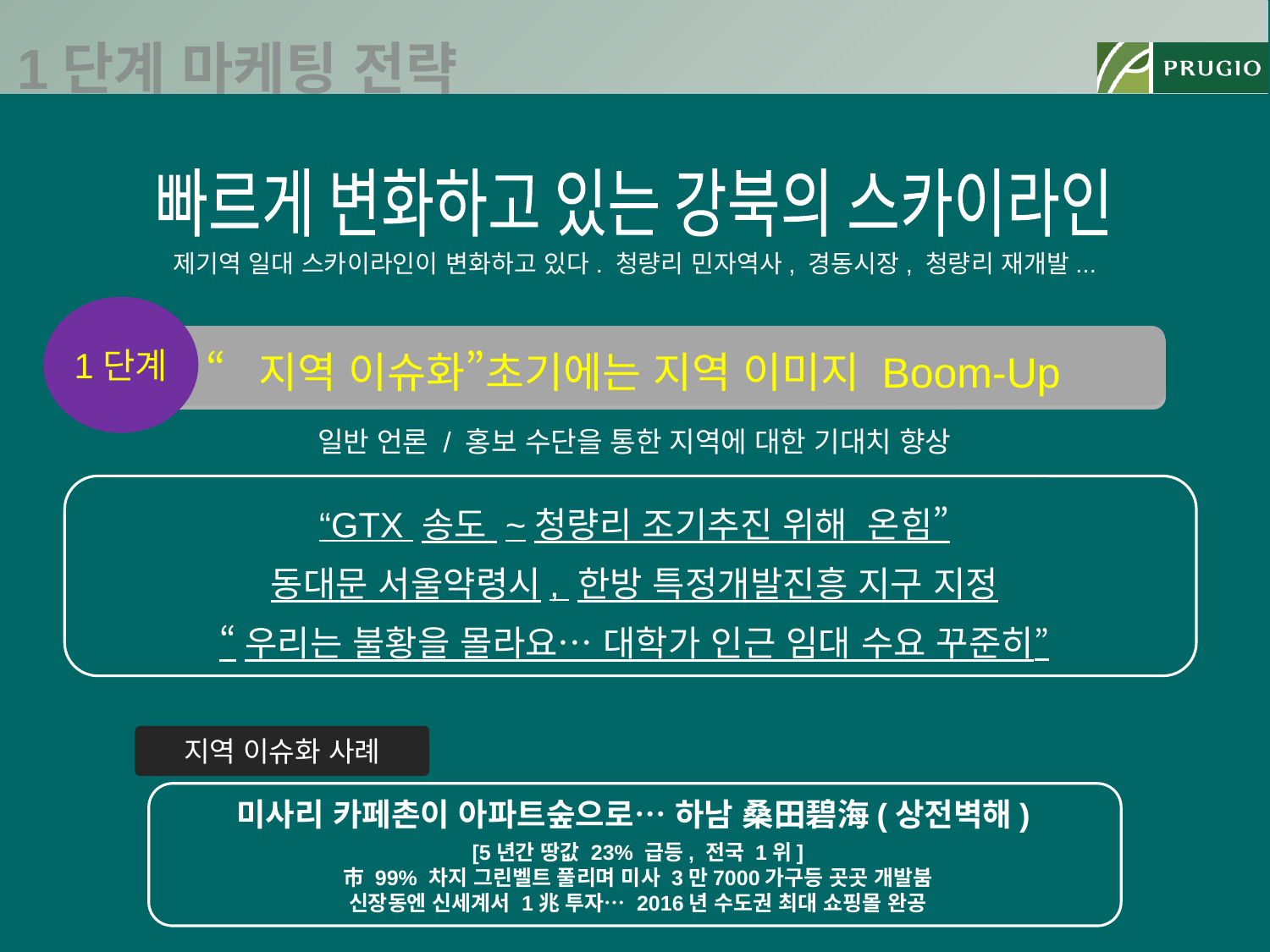

1단계 마케팅 전략

빠르게 변화하고 있는 강북의 스카이라인
제기역 일대 스카이라인이 변화하고 있다. 청량리 민자역사, 경동시장, 청량리 재개발...
1단계
“지역 이슈화”초기에는 지역 이미지 Boom-Up
일반 언론 / 홍보 수단을 통한 지역에 대한 기대치 향상

“GTX 송도 ~청량리 조기추진 위해  온힘”
동대문 서울약령시, 한방 특정개발진흥 지구 지정
“우리는 불황을 몰라요… 대학가 인근 임대 수요 꾸준히”
지역 이슈화 사례
미사리 카페촌이 아파트숲으로… 하남 桑田碧海(상전벽해)

[5년간 땅값 23% 급등, 전국 1위]
市 99% 차지 그린벨트 풀리며 미사 3만7000가구등 곳곳 개발붐
신장동엔 신세계서 1兆 투자… 2016년 수도권 최대 쇼핑몰 완공